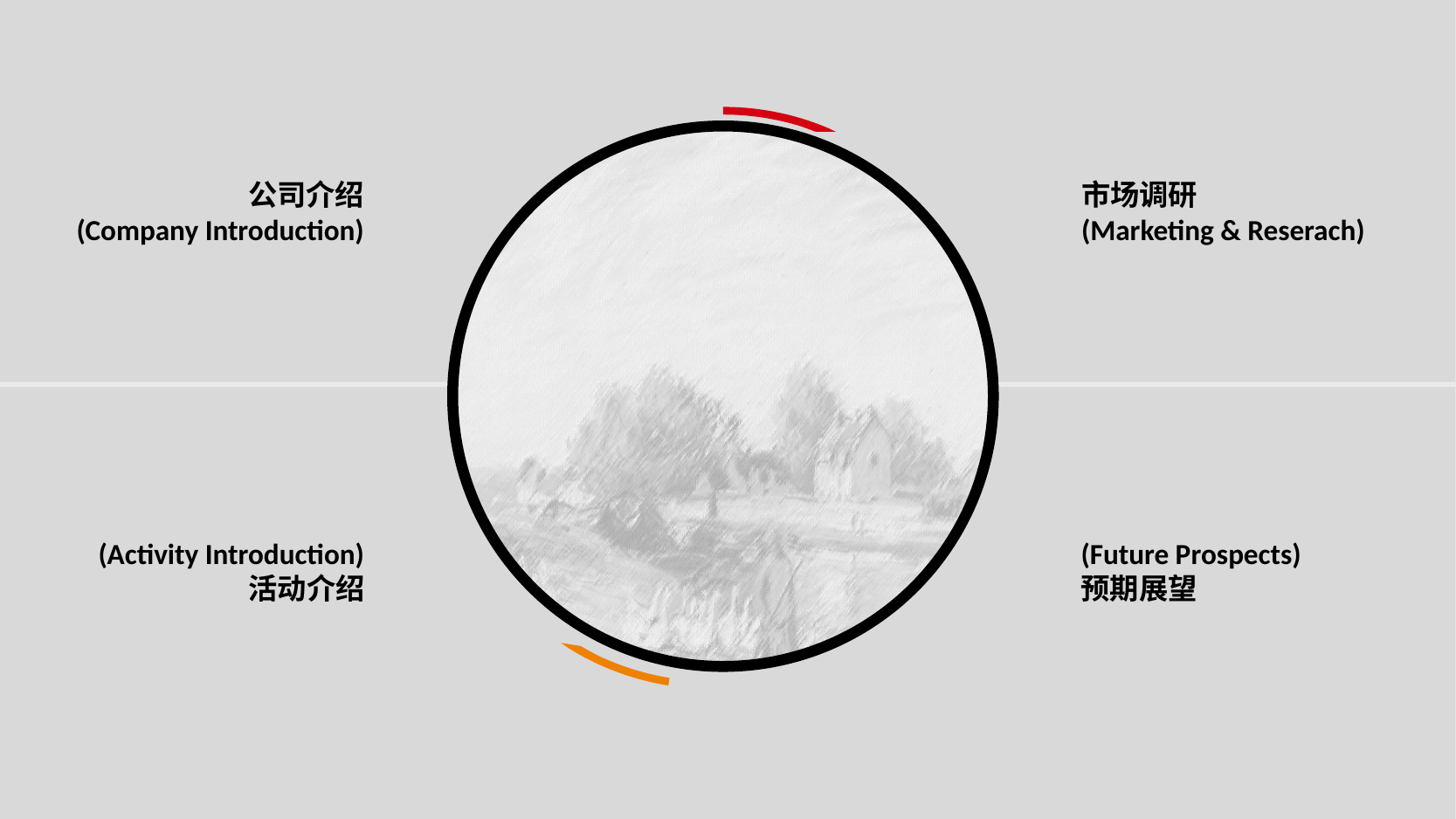

市场调研
(Marketing & Reserach)
公司介绍
(Company Introduction)

(Future Prospects)
预期展望
(Activity Introduction)
活动介绍